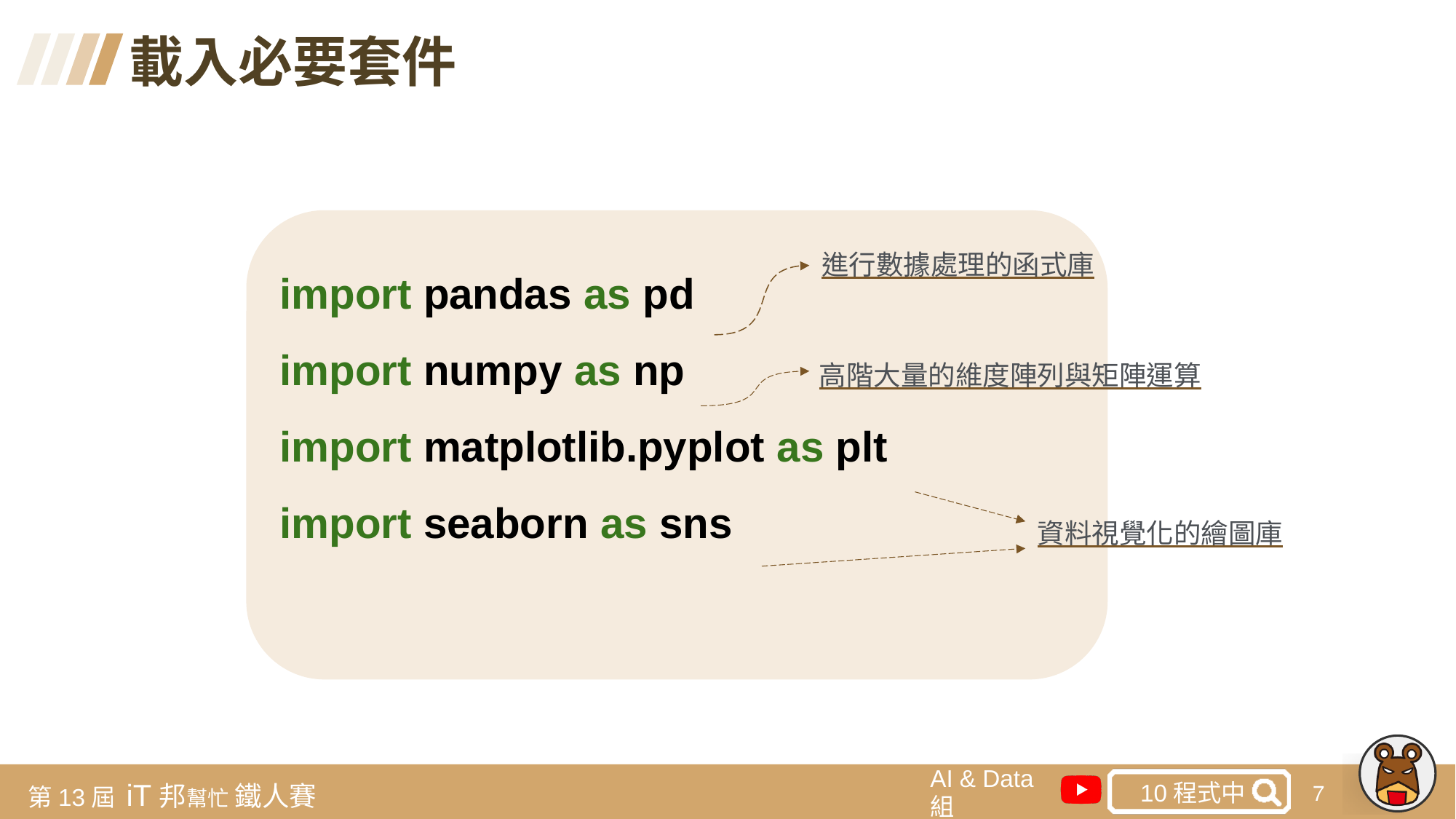

載入必要套件
import pandas as pd
import numpy as np
import matplotlib.pyplot as plt
import seaborn as sns

進行數據處理的函式庫
高階大量的維度陣列與矩陣運算
資料視覺化的繪圖庫